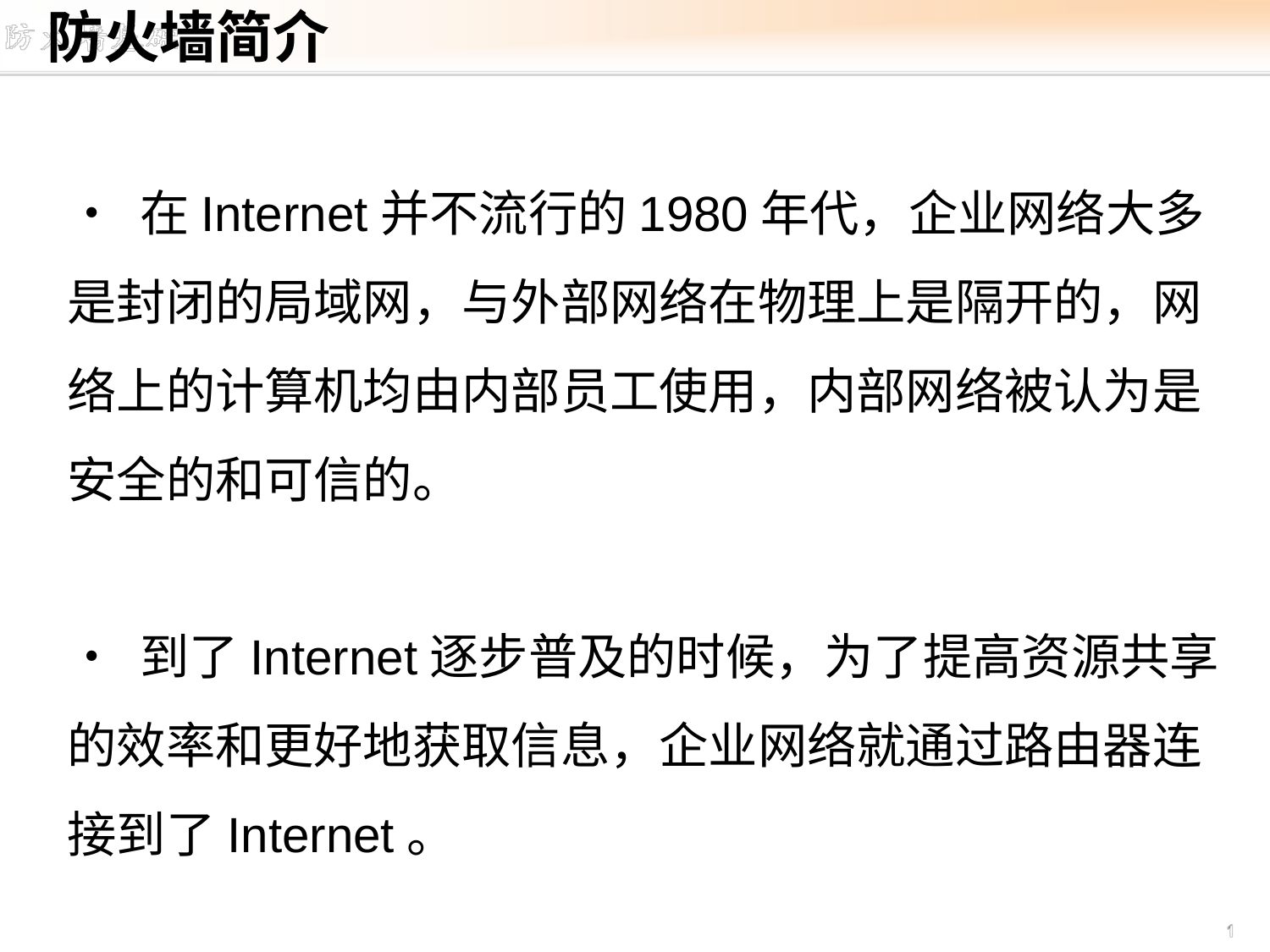

防火墙简介
• 在Internet并不流行的1980年代，企业网络大多
是封闭的局域网，与外部网络在物理上是隔开的，网络上的计算机均由内部员工使用，内部网络被认为是安全的和可信的。

• 到了Internet逐步普及的时候，为了提高资源共享的效率和更好地获取信息，企业网络就通过路由器连接到了Internet。